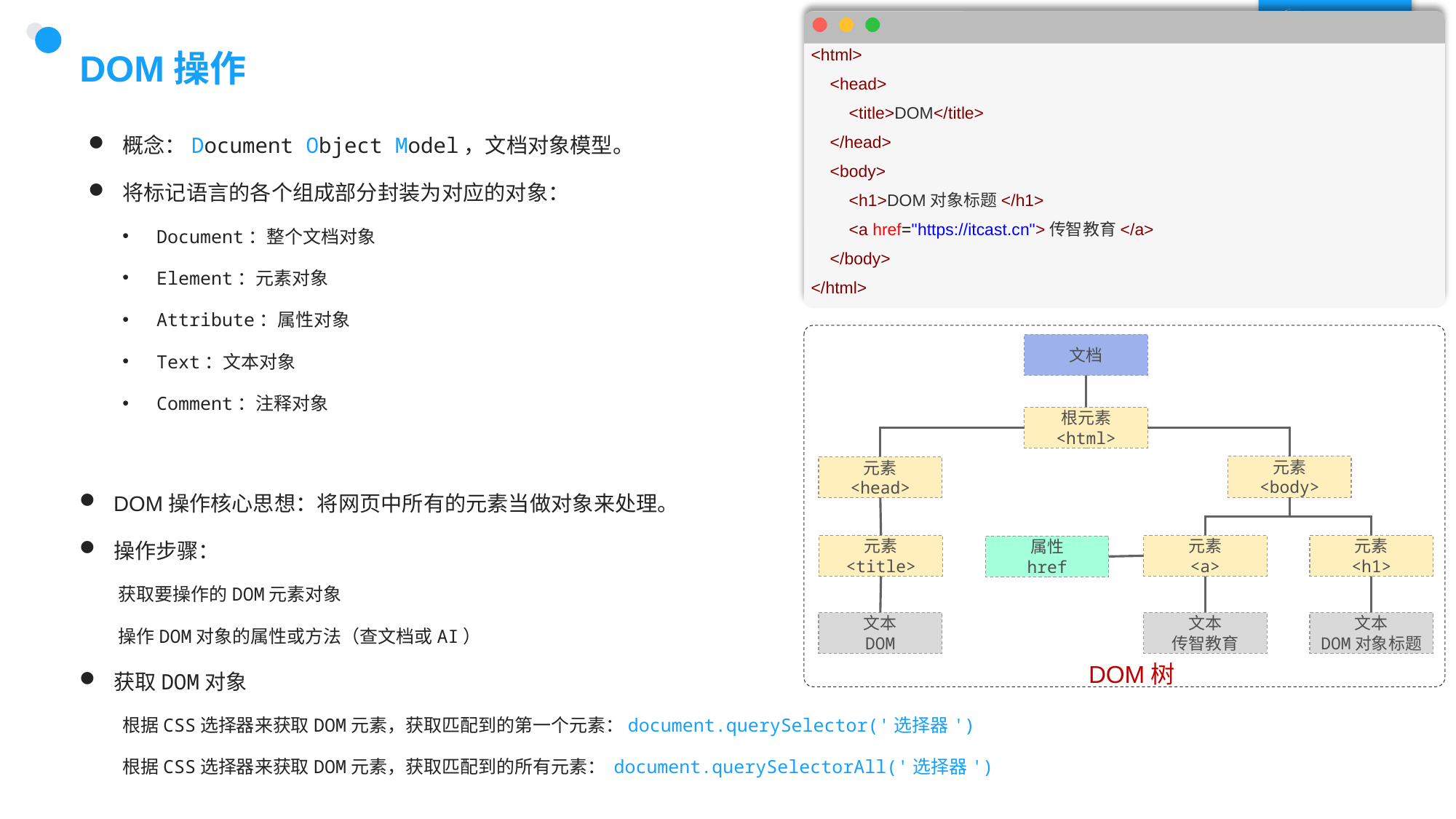

<html>
    <head>
        <title>DOM</title>
    </head>
    <body>
        <h1>DOM对象标题</h1>
        <a href="https://itcast.cn">传智教育</a>
    </body>
</html>

# DOM操作
概念：Document Object Model，文档对象模型。
将标记语言的各个组成部分封装为对应的对象：
Document：整个文档对象
Element：元素对象
Attribute：属性对象
Text：文本对象
Comment：注释对象

文档
根元素
<html>
元素
<body>
元素
<head>
DOM操作核心思想：将网页中所有的元素当做对象来处理。
操作步骤：
获取要操作的DOM元素对象
操作DOM对象的属性或方法（查文档或AI）
获取DOM对象
根据CSS选择器来获取DOM元素，获取匹配到的第一个元素：document.querySelector('选择器')
根据CSS选择器来获取DOM元素，获取匹配到的所有元素： document.querySelectorAll('选择器')
元素
<title>
元素
<a>
元素
<h1>
属性
href
文本
DOM
文本
传智教育
文本
DOM对象标题
DOM树